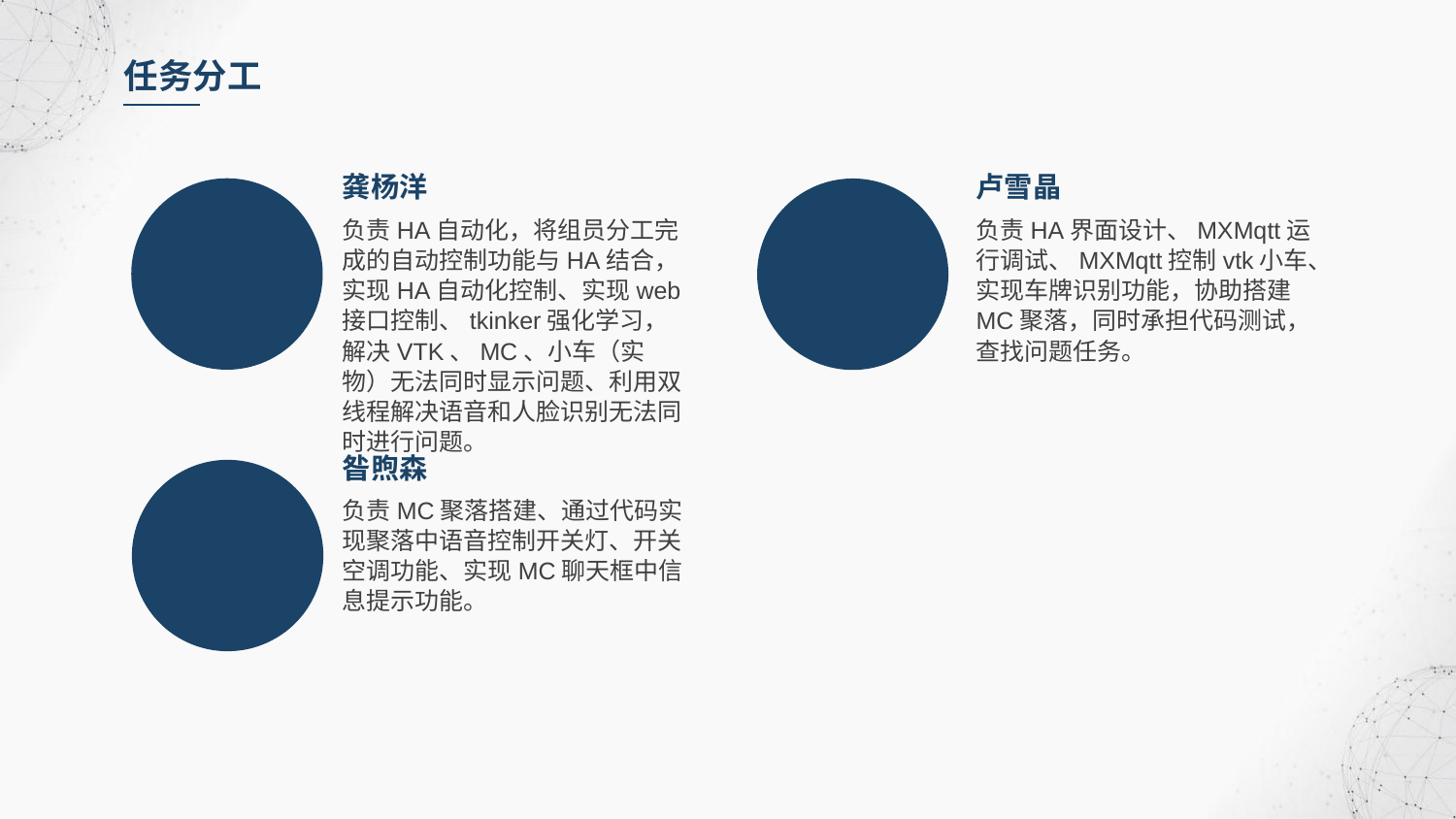

任务分工
龚杨洋
卢雪晶

负责HA自动化，将组员分工完成的自动控制功能与HA结合，实现HA自动化控制、实现web接口控制、tkinker强化学习，解决VTK、MC、小车（实物）无法同时显示问题、利用双线程解决语音和人脸识别无法同时进行问题。
负责HA界面设计、MXMqtt运行调试、MXMqtt控制vtk小车、实现车牌识别功能，协助搭建MC聚落，同时承担代码测试，查找问题任务。
昝煦森

负责MC聚落搭建、通过代码实现聚落中语音控制开关灯、开关空调功能、实现MC聊天框中信息提示功能。